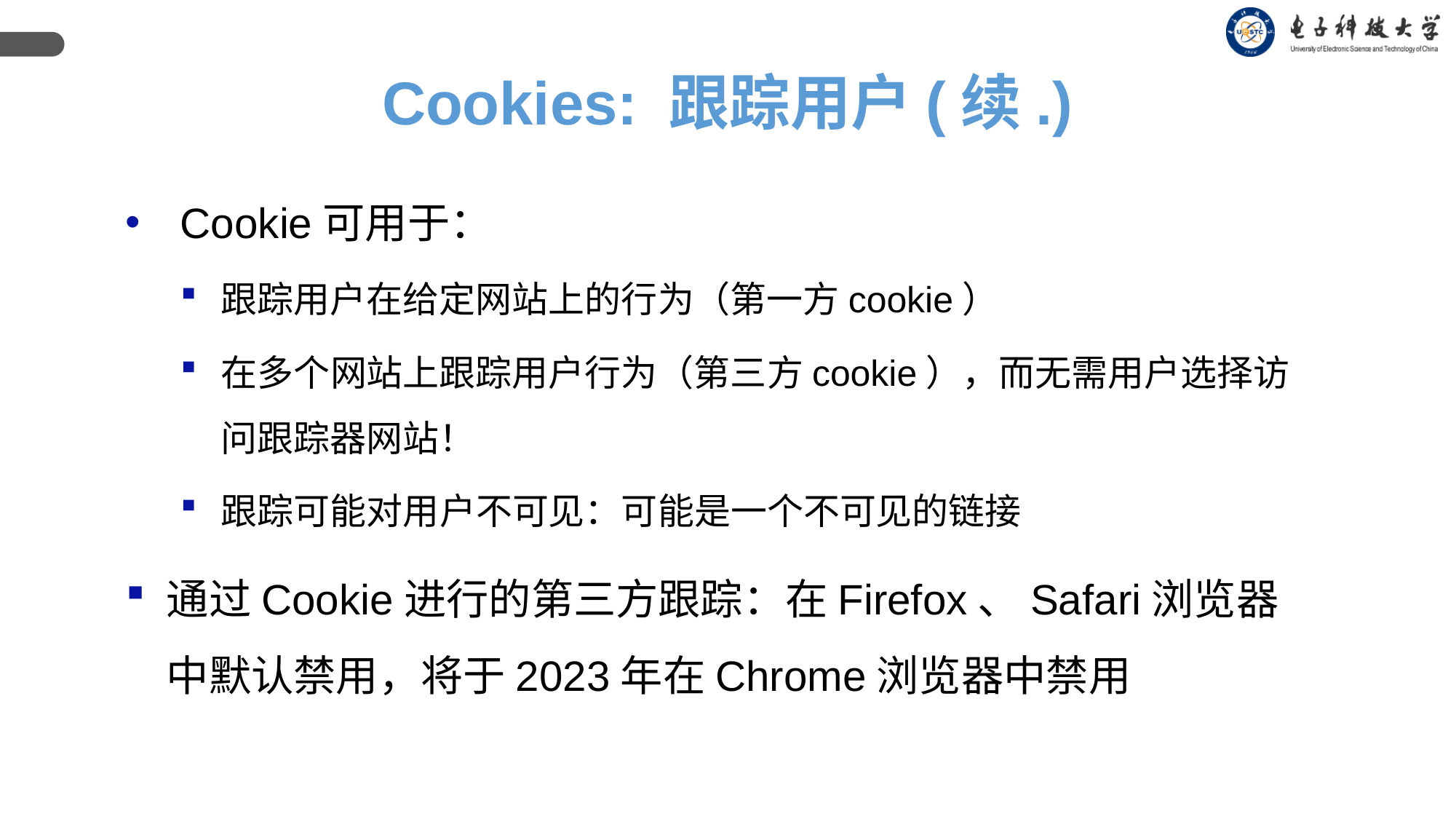

Cookies: 跟踪用户(续.)
Cookie可用于：
跟踪用户在给定网站上的行为（第一方cookie）
在多个网站上跟踪用户行为（第三方cookie），而无需用户选择访问跟踪器网站！
跟踪可能对用户不可见：可能是一个不可见的链接
通过Cookie进行的第三方跟踪：在Firefox、Safari浏览器中默认禁用，将于2023年在Chrome浏览器中禁用